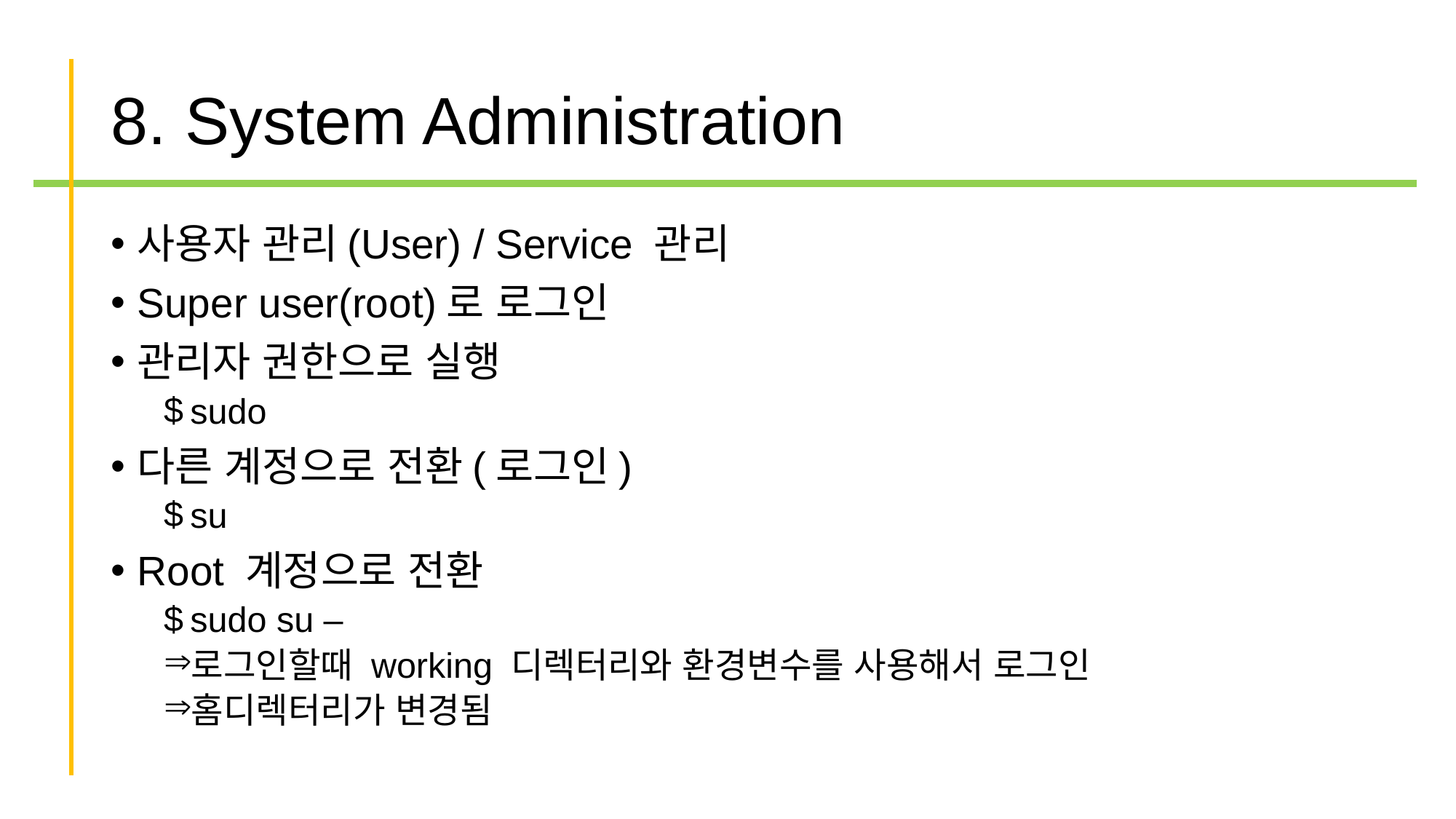

# 8. System Administration
사용자 관리(User) / Service 관리
Super user(root)로 로그인
관리자 권한으로 실행
sudo
다른 계정으로 전환(로그인)
su
Root 계정으로 전환
sudo su –
로그인할때 working 디렉터리와 환경변수를 사용해서 로그인
홈디렉터리가 변경됨